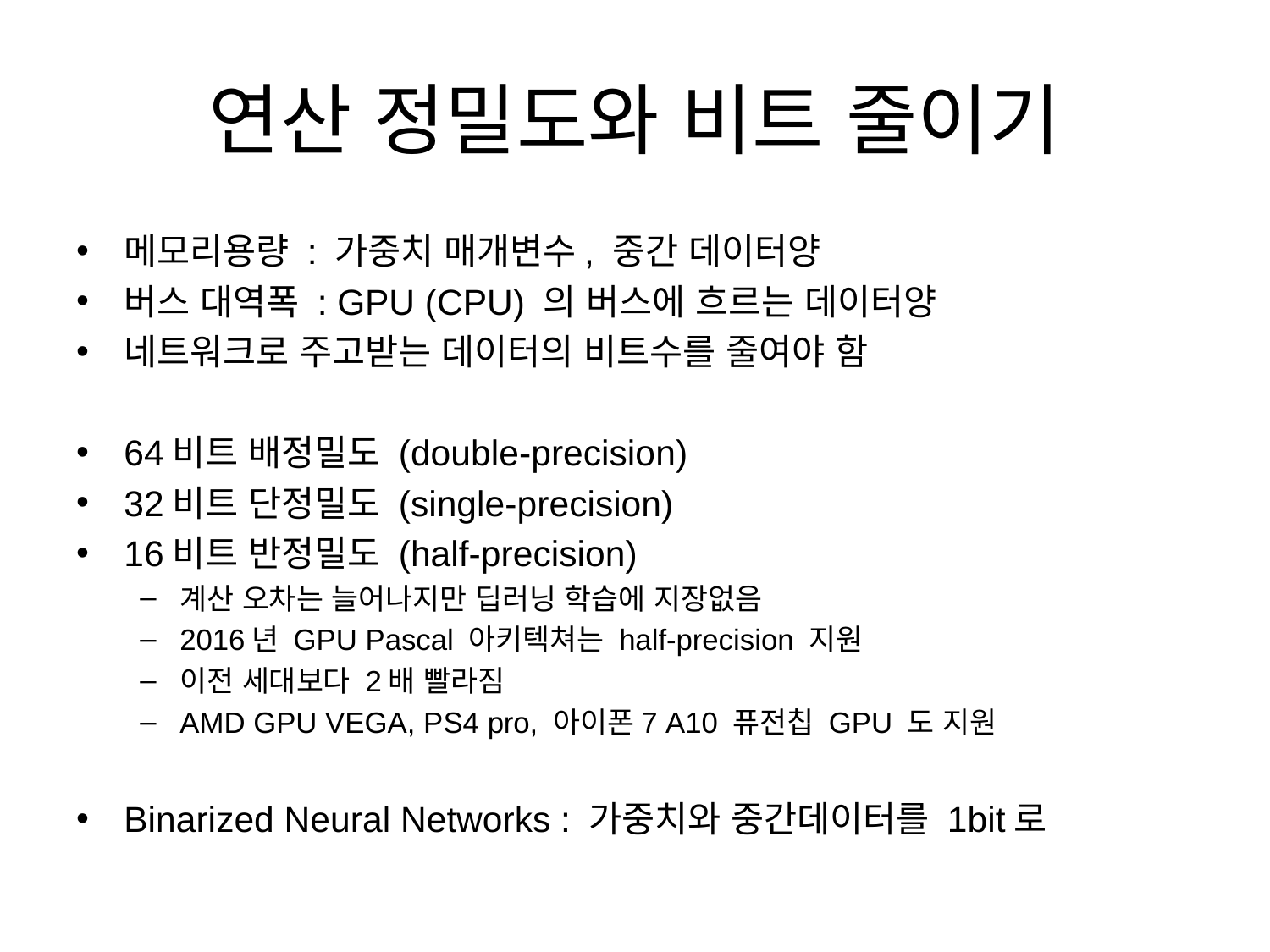

# 연산 정밀도와 비트 줄이기
메모리용량 : 가중치 매개변수, 중간 데이터양
버스 대역폭 : GPU (CPU) 의 버스에 흐르는 데이터양
네트워크로 주고받는 데이터의 비트수를 줄여야 함

64비트 배정밀도 (double-precision)
32비트 단정밀도 (single-precision)
16비트 반정밀도 (half-precision)
계산 오차는 늘어나지만 딥러닝 학습에 지장없음
2016년 GPU Pascal 아키텍쳐는 half-precision 지원
이전 세대보다 2배 빨라짐
AMD GPU VEGA, PS4 pro, 아이폰7 A10 퓨전칩 GPU 도 지원

Binarized Neural Networks : 가중치와 중간데이터를 1bit로